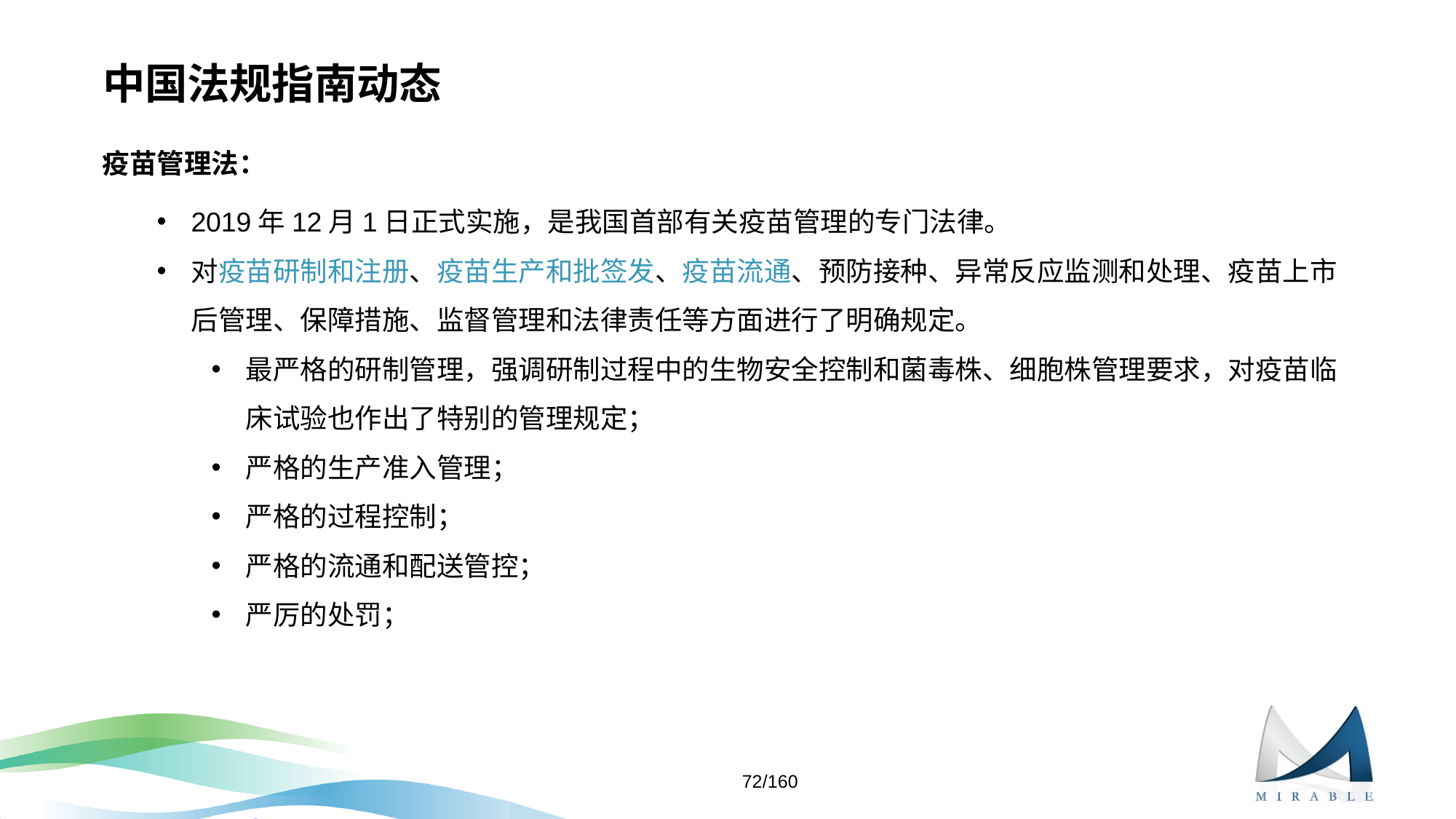

# 中国法规指南动态
疫苗管理法：
2019年12月1日正式实施，是我国首部有关疫苗管理的专门法律。
对疫苗研制和注册、疫苗生产和批签发、疫苗流通、预防接种、异常反应监测和处理、疫苗上市后管理、保障措施、监督管理和法律责任等方面进行了明确规定。
最严格的研制管理，强调研制过程中的生物安全控制和菌毒株、细胞株管理要求，对疫苗临床试验也作出了特别的管理规定；
严格的生产准入管理；
严格的过程控制；
严格的流通和配送管控；
严厉的处罚；
72/160